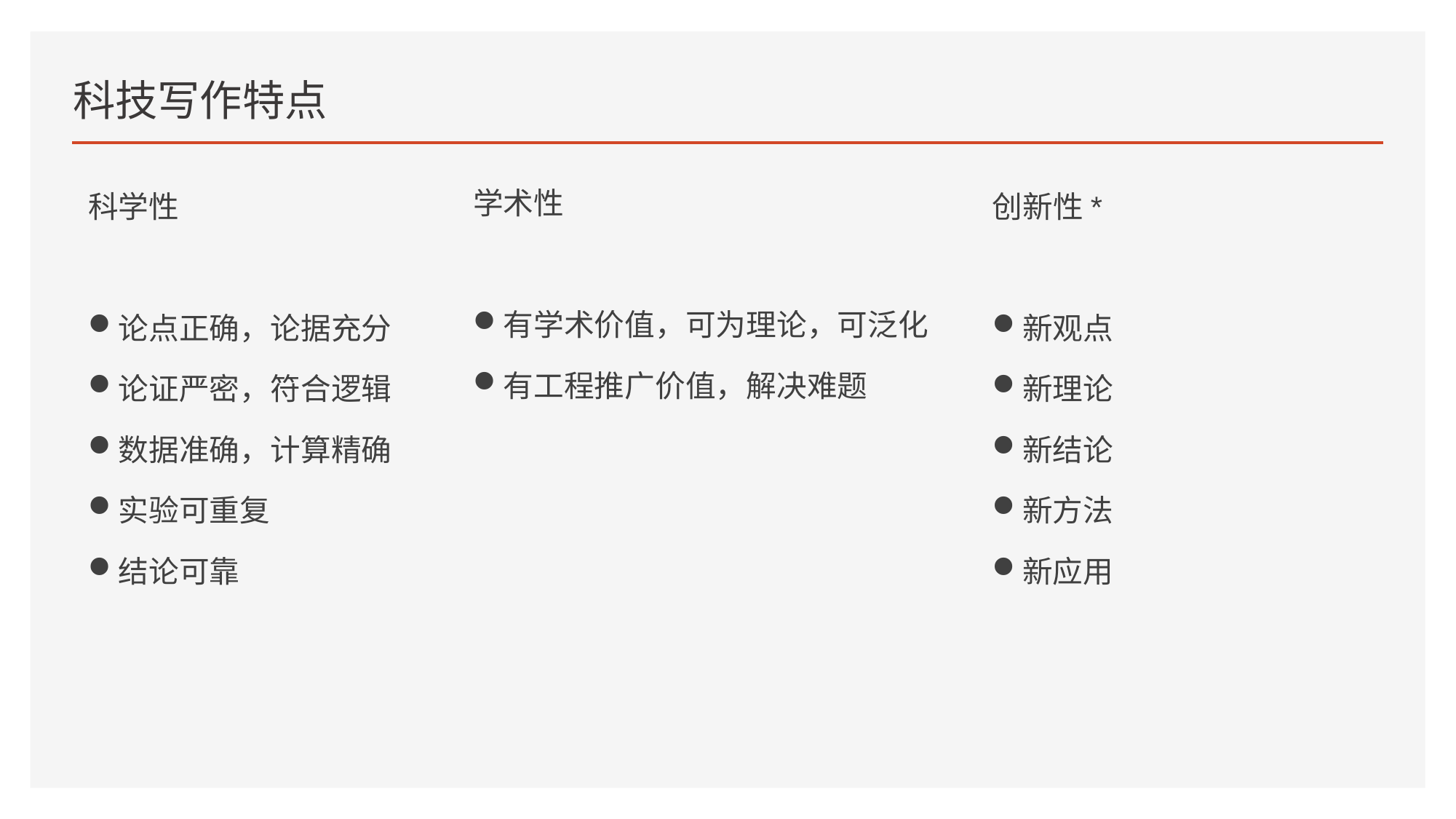

# 科技写作特点
学术性

有学术价值，可为理论，可泛化
有工程推广价值，解决难题

科学性

论点正确，论据充分
论证严密，符合逻辑
数据准确，计算精确
实验可重复
结论可靠

创新性*

新观点
新理论
新结论
新方法
新应用